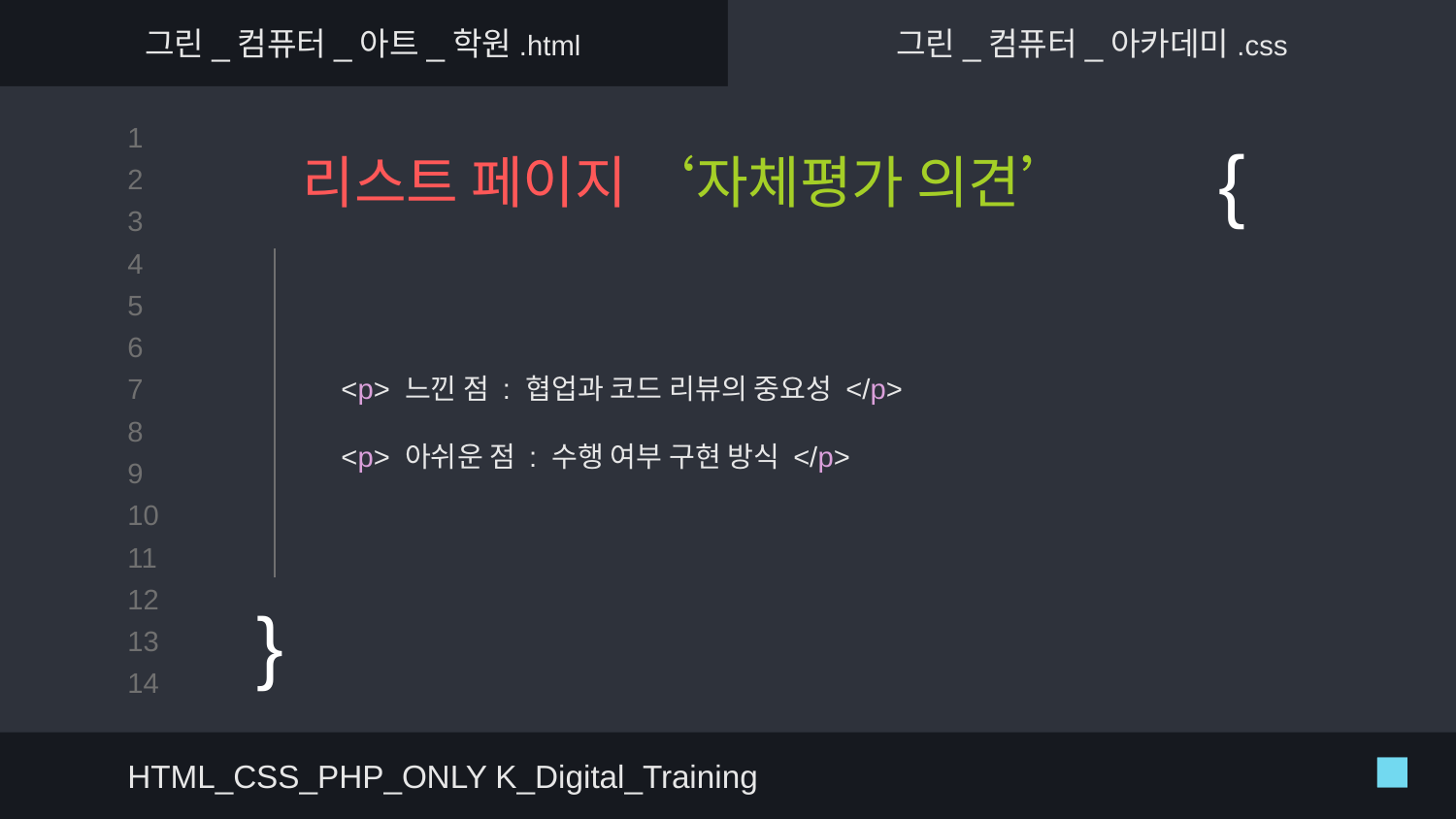

그린_컴퓨터_아트_학원.html
그린_컴퓨터_아카데미.css
# 리스트 페이지 ‘자체평가 의견’
{
<p> 느낀 점 : 협업과 코드 리뷰의 중요성 </p>

<p> 아쉬운 점 : 수행 여부 구현 방식 </p>
}
HTML_CSS_PHP_ONLY K_Digital_Training